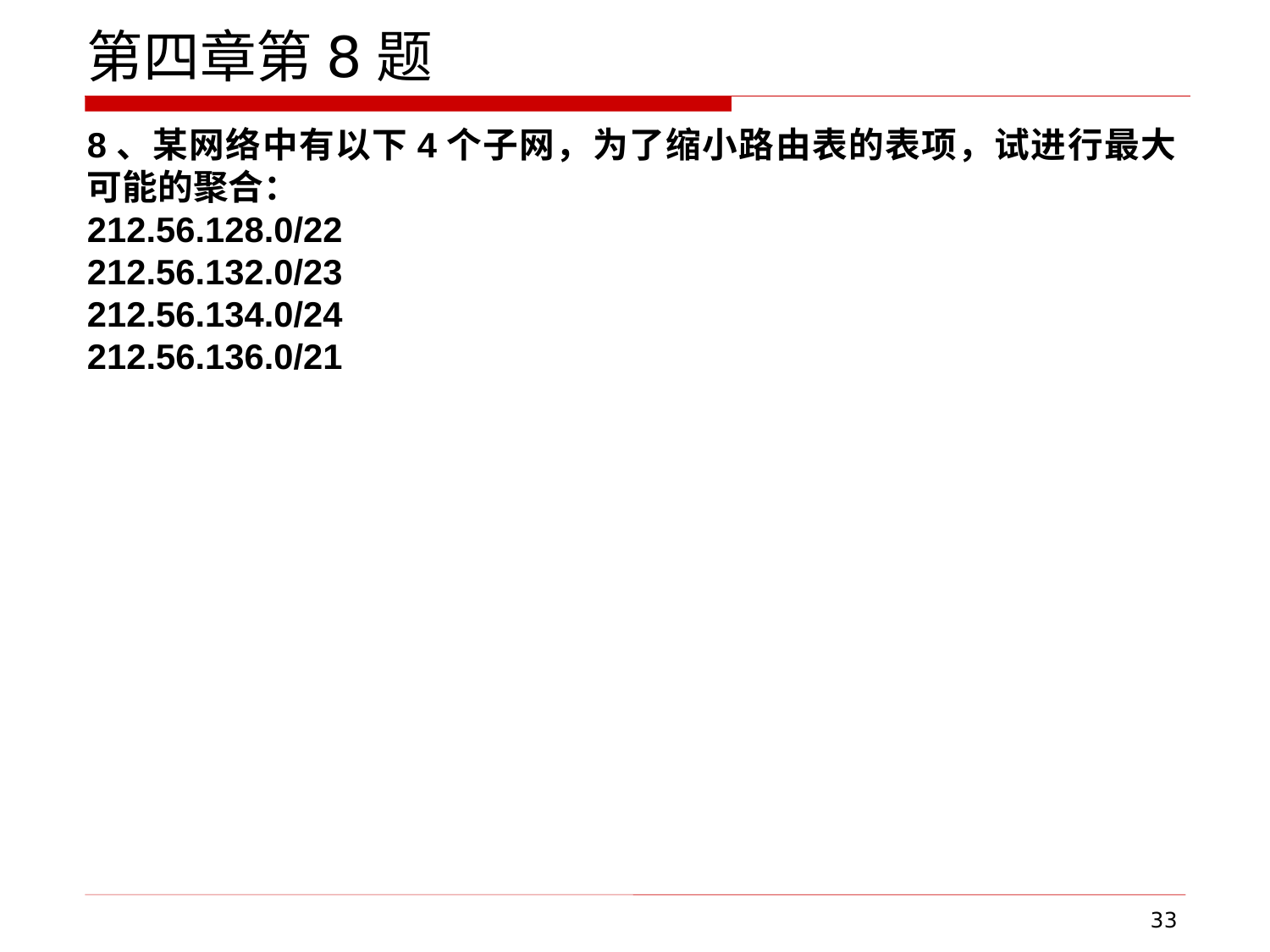

第四章第8题
8、某网络中有以下4个子网，为了缩小路由表的表项，试进行最大可能的聚合：
212.56.128.0/22
212.56.132.0/23
212.56.134.0/24
212.56.136.0/21
33